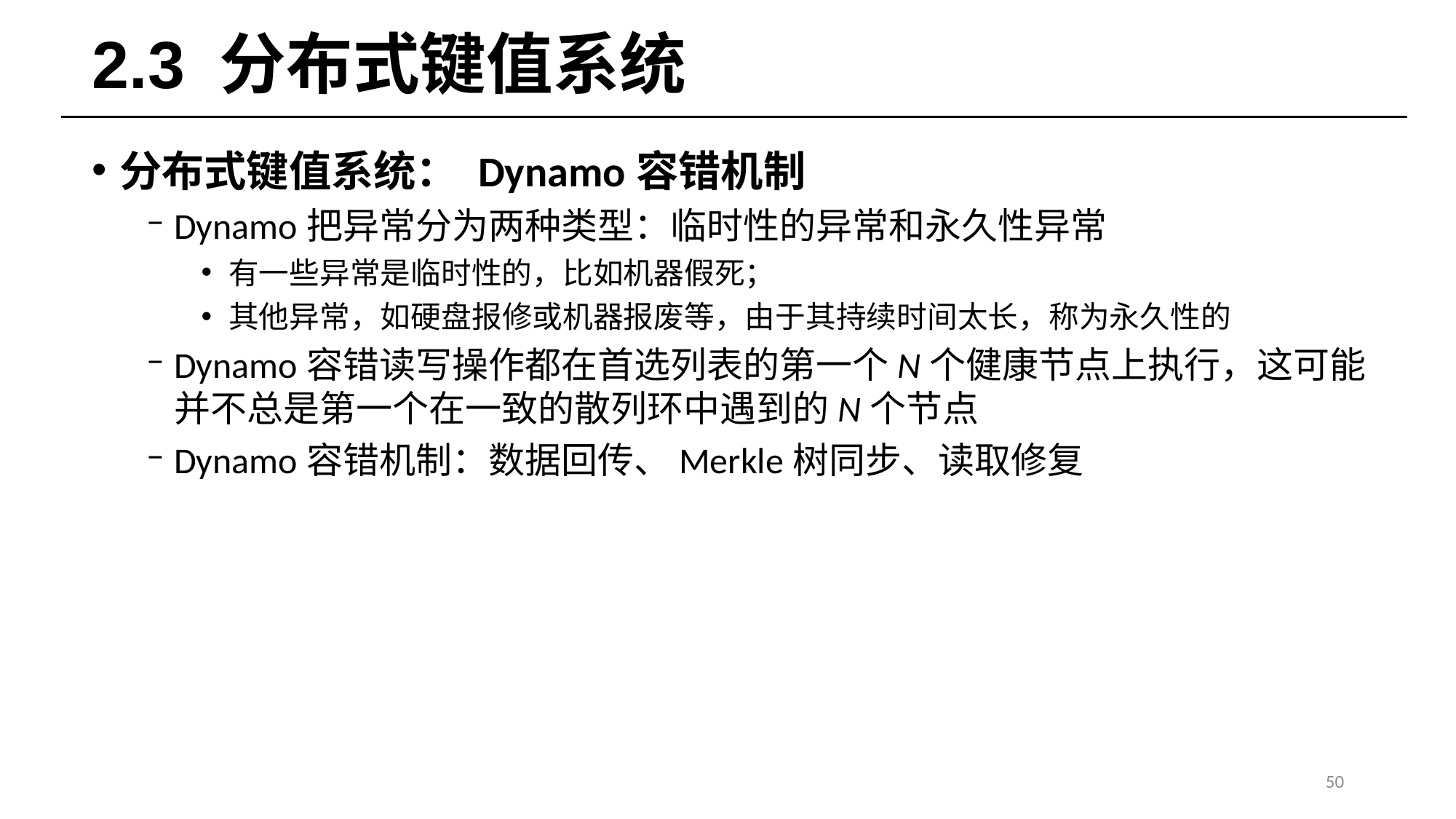

# 2.3 分布式键值系统
分布式键值系统： Dynamo容错机制
Dynamo把异常分为两种类型：临时性的异常和永久性异常
有一些异常是临时性的，比如机器假死；
其他异常，如硬盘报修或机器报废等，由于其持续时间太长，称为永久性的
Dynamo容错读写操作都在首选列表的第一个N个健康节点上执行，这可能并不总是第一个在一致的散列环中遇到的N个节点
Dynamo容错机制：数据回传、Merkle树同步、读取修复

50